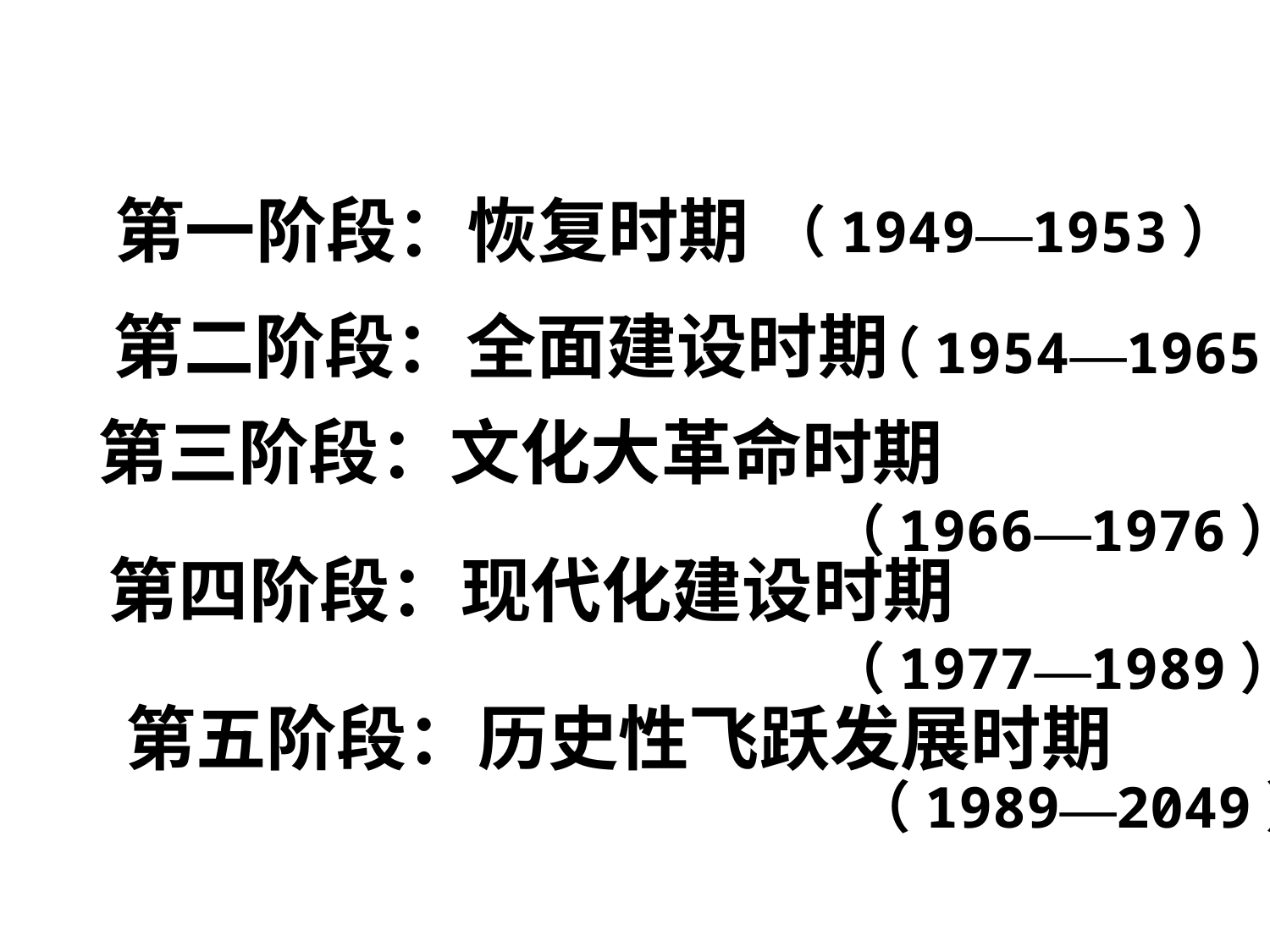

第一阶段：恢复时期
（1949—1953）
第二阶段：全面建设时期
 （1954—1965）
第三阶段：文化大革命时期
（1966—1976）
第四阶段：现代化建设时期
（1977—1989）
第五阶段：历史性飞跃发展时期
（1989—2049）